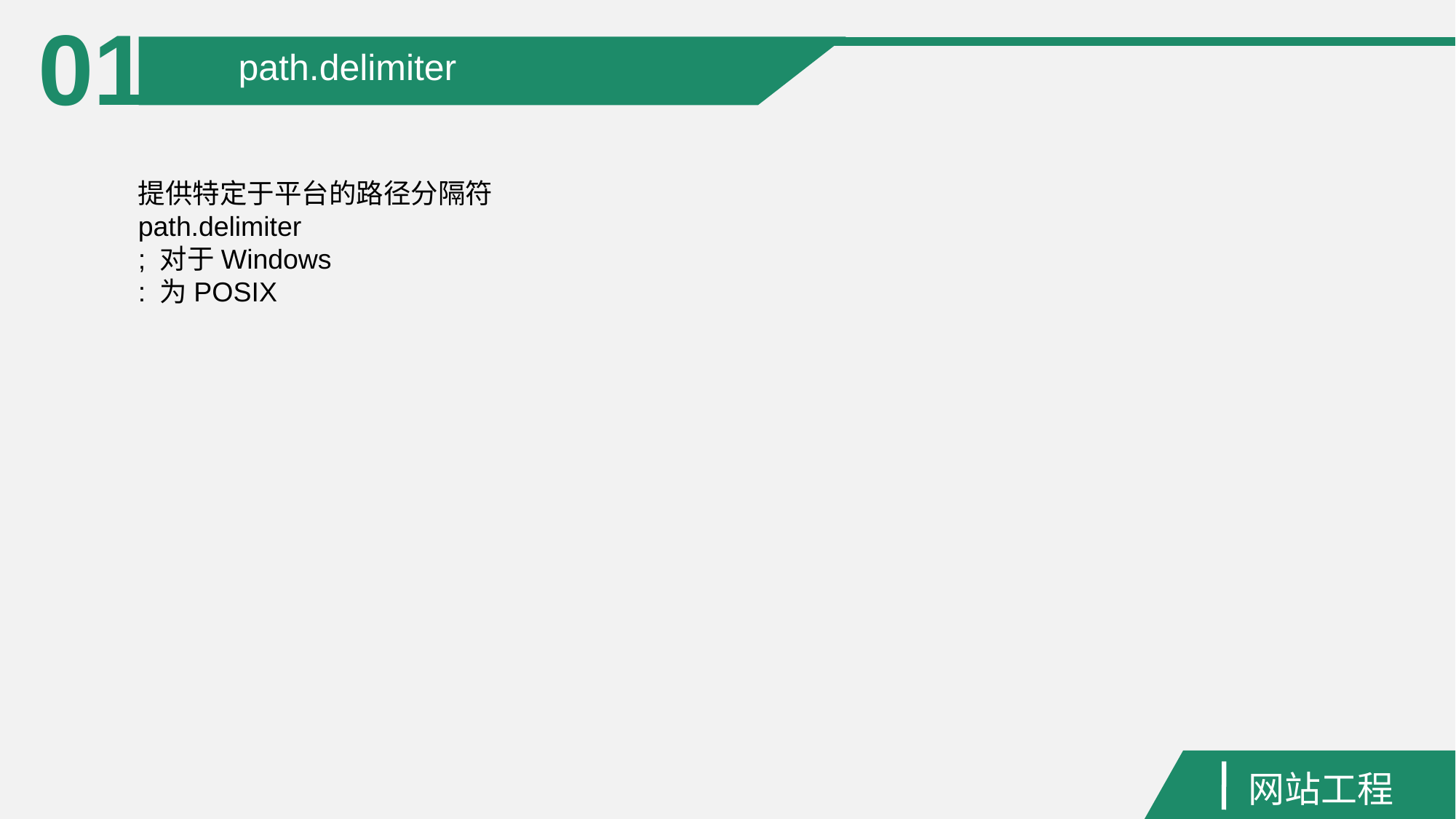

01
path.delimiter
提供特定于平台的路径分隔符
path.delimiter
; 对于Windows
: 为POSIX